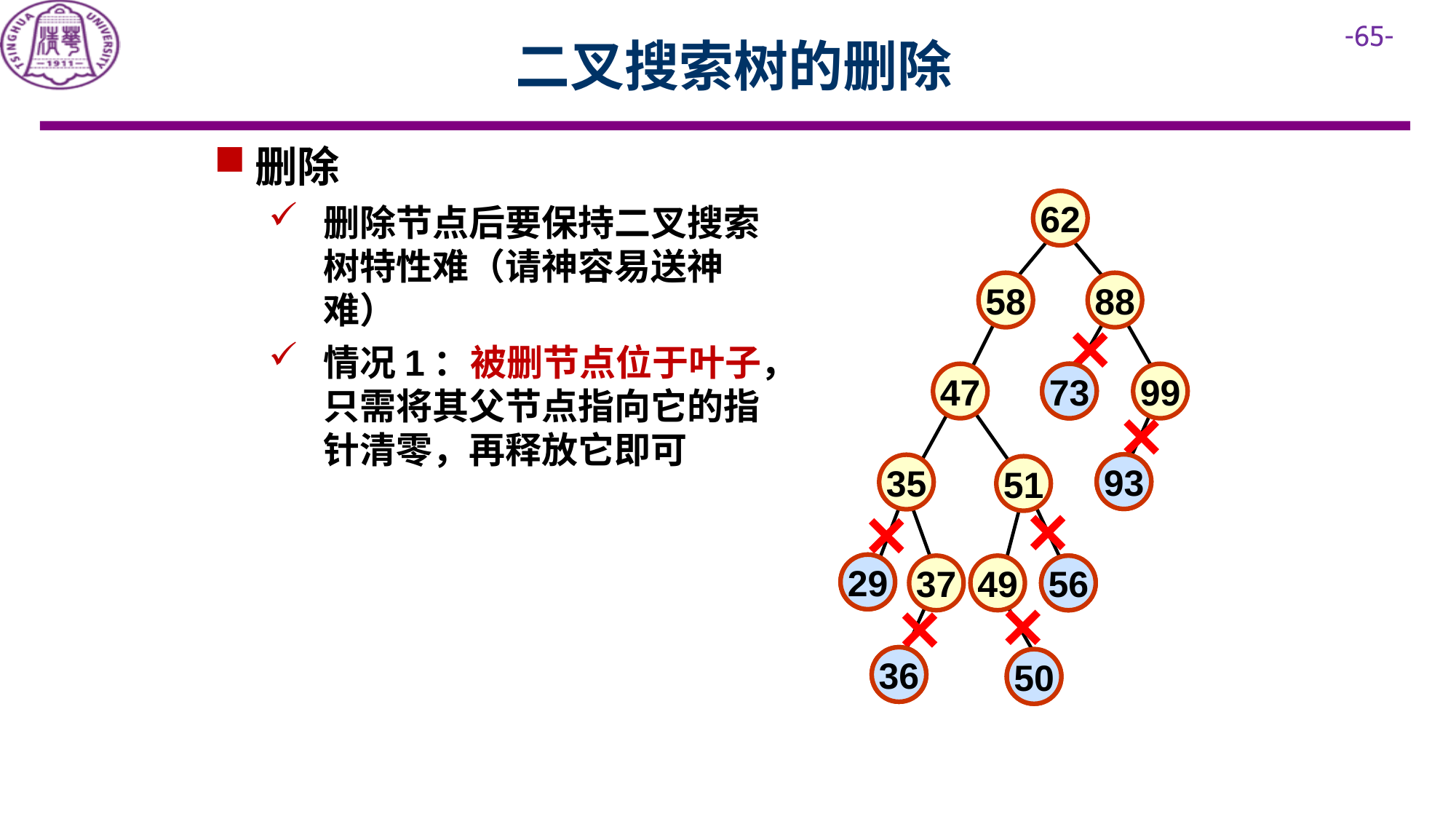

# 二叉搜索树的删除
删除
删除节点后要保持二叉搜索树特性难（请神容易送神难）
情况1：被删节点位于叶子，只需将其父节点指向它的指针清零，再释放它即可

62

58
88

47
73
73
99

93
93
35
51

29
29
37
49
56
56

36
36
50
50